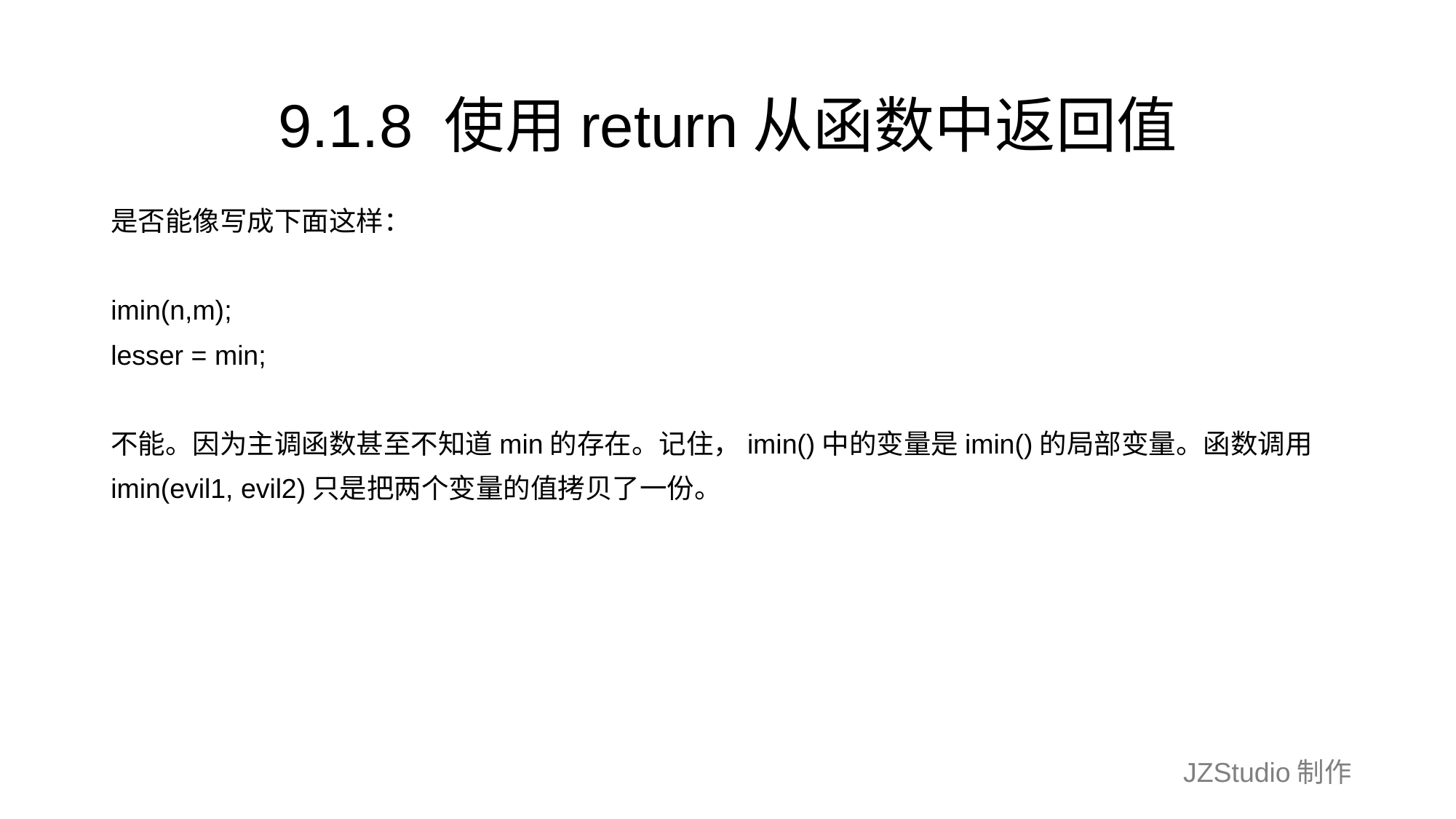

# 9.1.8 使用return从函数中返回值
是否能像写成下面这样：

imin(n,m);
lesser = min;

不能。因为主调函数甚至不知道min的存在。记住，imin()中的变量是imin()的局部变量。函数调用
imin(evil1, evil2)只是把两个变量的值拷贝了一份。